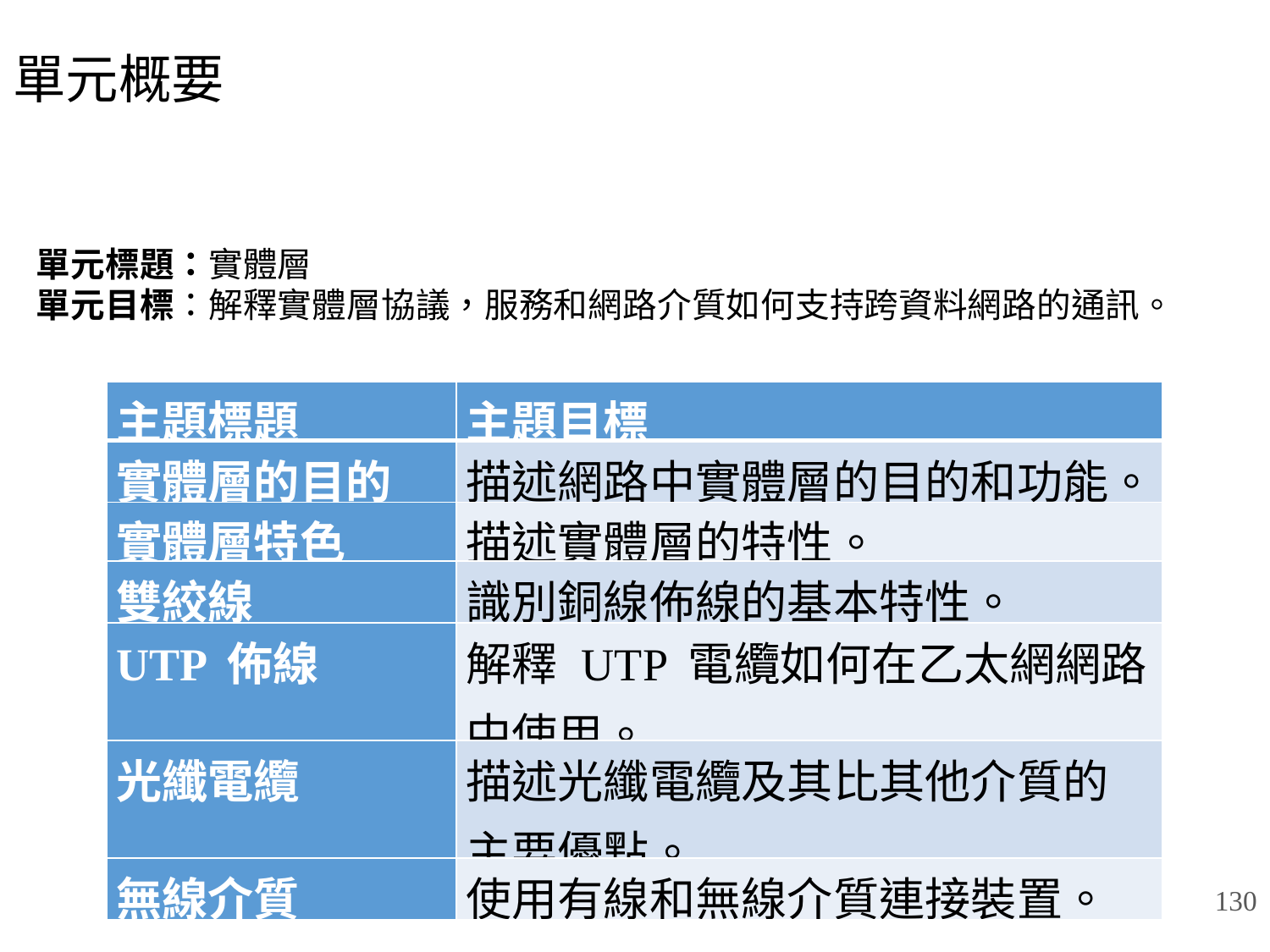

# 單元概要
單元標題：實體層
單元目標：解釋實體層協議，服務和網路介質如何支持跨資料網路的通訊。
| 主題標題 | 主題目標 |
| --- | --- |
| 實體層的目的 | 描述網路中實體層的目的和功能。 |
| 實體層特色 | 描述實體層的特性。 |
| 雙絞線 | 識別銅線佈線的基本特性。 |
| UTP 佈線 | 解釋 UTP 電纜如何在乙太網網路中使用。 |
| 光纖電纜 | 描述光纖電纜及其比其他介質的主要優點。 |
| 無線介質 | 使用有線和無線介質連接裝置。 |
130